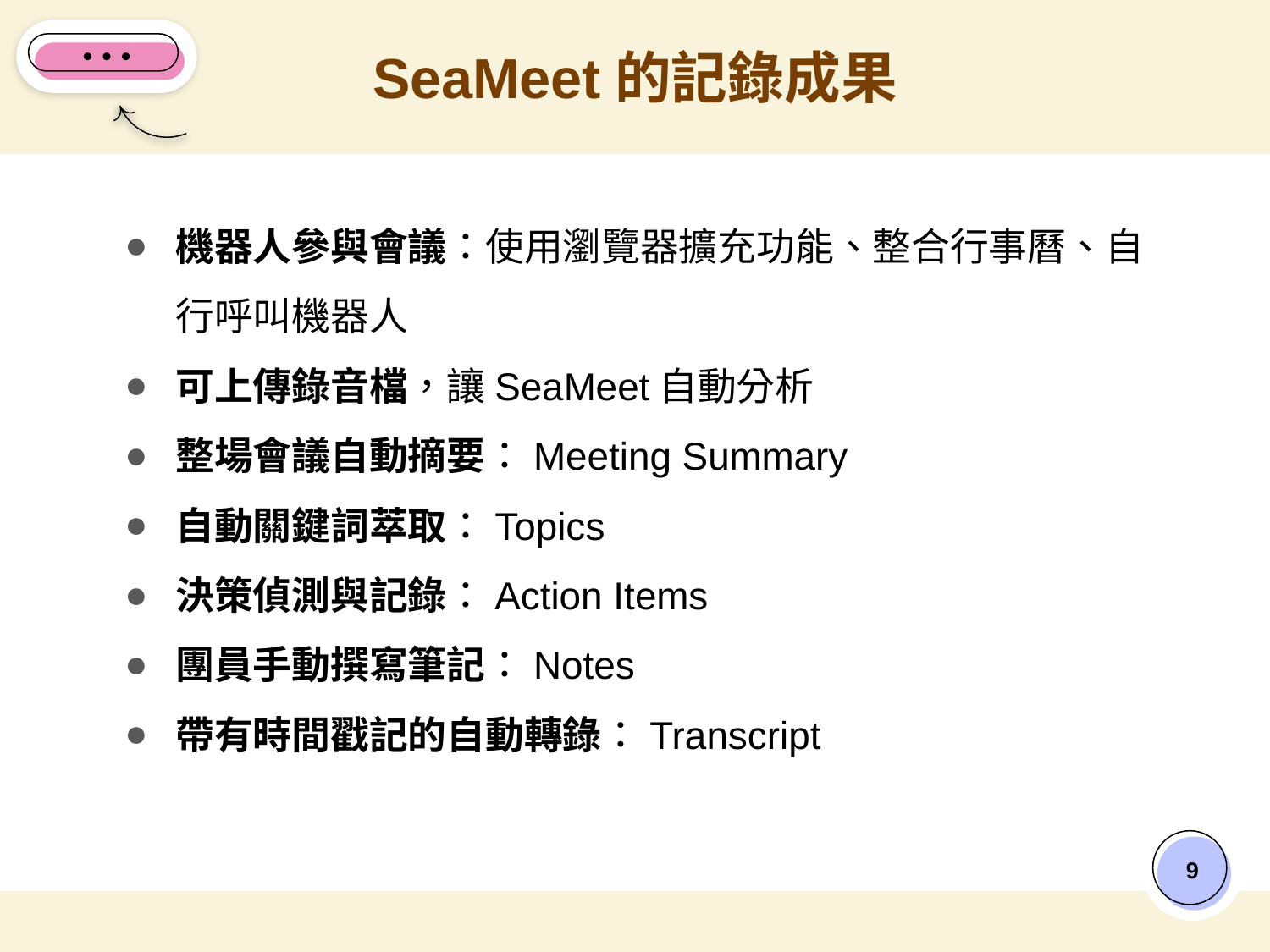

# SeaMeet的記錄成果
機器人參與會議：使用瀏覽器擴充功能、整合行事曆、自行呼叫機器人
可上傳錄音檔，讓SeaMeet自動分析
整場會議自動摘要：Meeting Summary
自動關鍵詞萃取：Topics
決策偵測與記錄：Action Items
團員手動撰寫筆記：Notes
帶有時間戳記的自動轉錄：Transcript
9